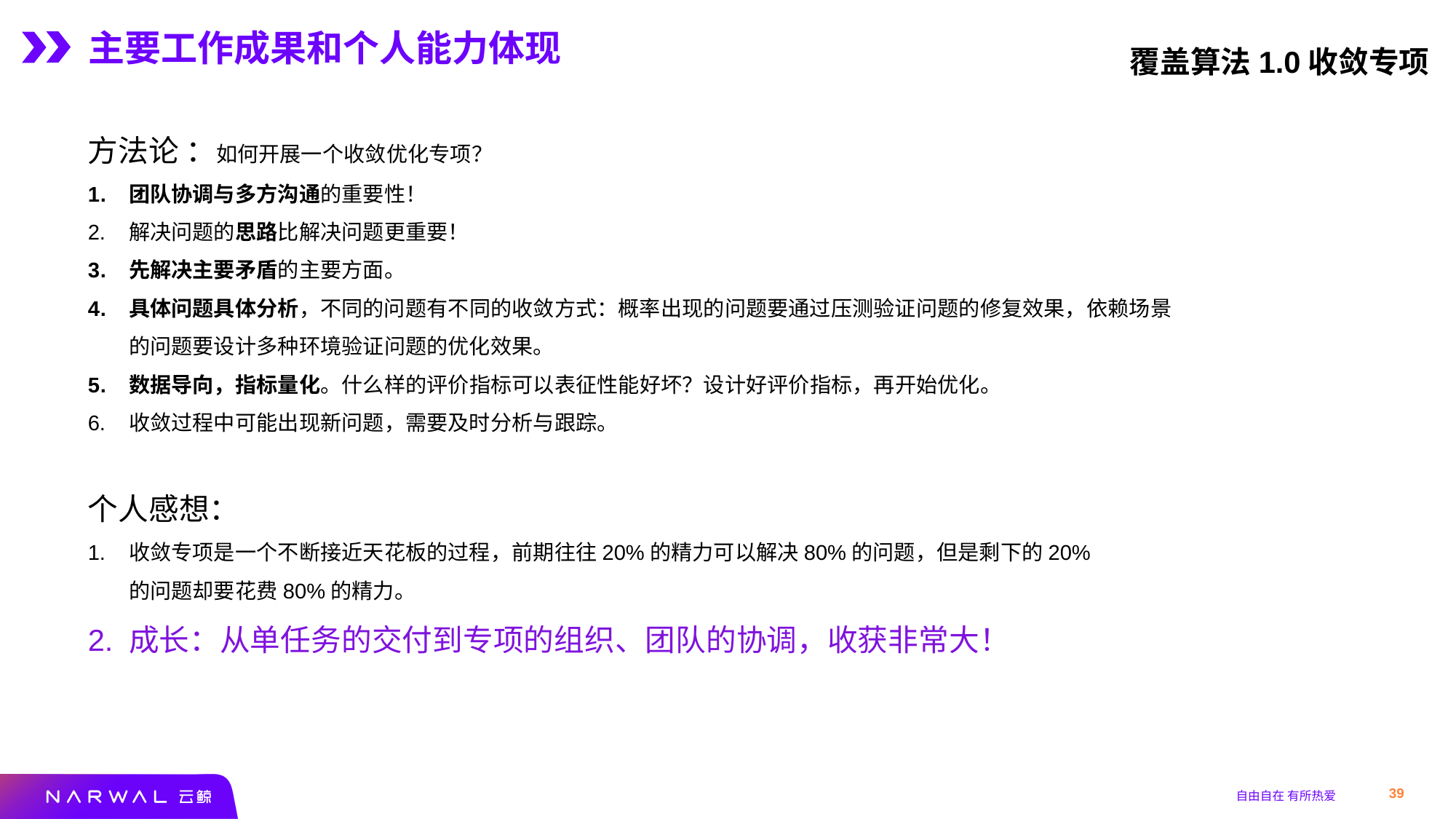

主要工作成果和个人能力体现
覆盖算法1.0收敛专项

方法论 ：如何开展一个收敛优化专项？
团队协调与多方沟通的重要性！
解决问题的思路比解决问题更重要！
先解决主要矛盾的主要方面。
具体问题具体分析，不同的问题有不同的收敛方式：概率出现的问题要通过压测验证问题的修复效果，依赖场景的问题要设计多种环境验证问题的优化效果。
数据导向，指标量化。什么样的评价指标可以表征性能好坏？设计好评价指标，再开始优化。
收敛过程中可能出现新问题，需要及时分析与跟踪。
个人感想：
收敛专项是一个不断接近天花板的过程，前期往往20%的精力可以解决80%的问题，但是剩下的20%的问题却要花费80%的精力。
成长：从单任务的交付到专项的组织、团队的协调，收获非常大！